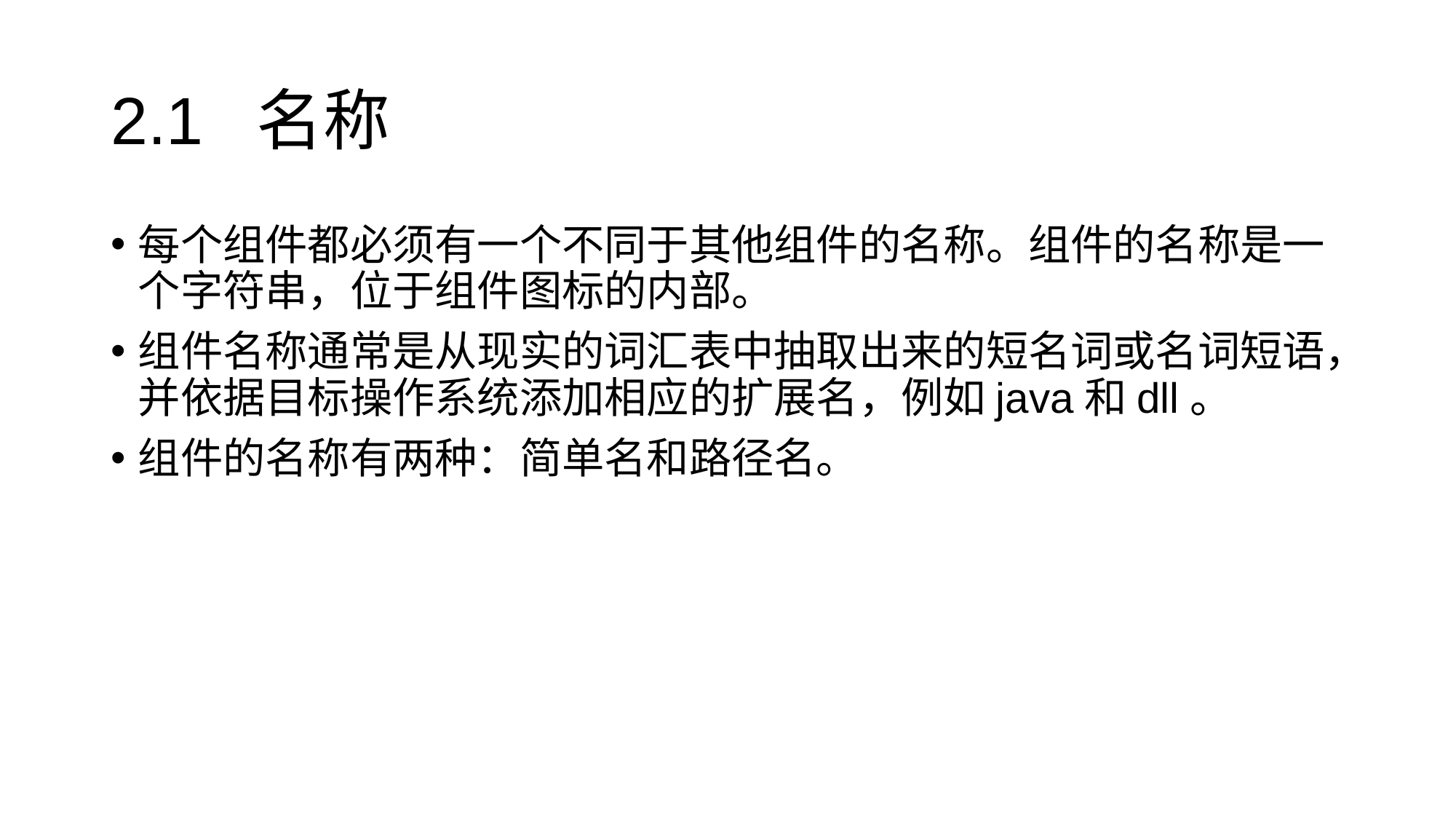

# 2.1  名称
每个组件都必须有一个不同于其他组件的名称。组件的名称是一个字符串，位于组件图标的内部。
组件名称通常是从现实的词汇表中抽取出来的短名词或名词短语，并依据目标操作系统添加相应的扩展名，例如java和dll。
组件的名称有两种：简单名和路径名。